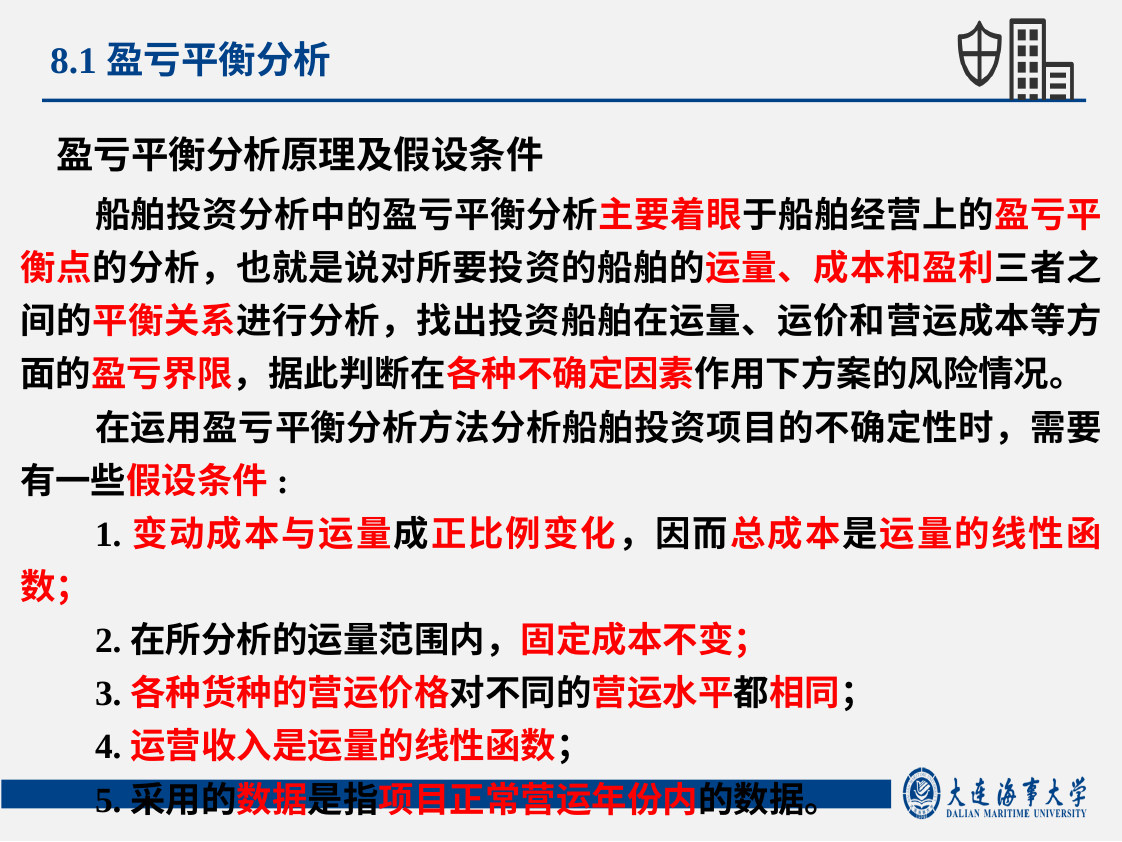

8.1盈亏平衡分析
盈亏平衡分析原理及假设条件
船舶投资分析中的盈亏平衡分析主要着眼于船舶经营上的盈亏平衡点的分析，也就是说对所要投资的船舶的运量、成本和盈利三者之间的平衡关系进行分析，找出投资船舶在运量、运价和营运成本等方面的盈亏界限，据此判断在各种不确定因素作用下方案的风险情况。
在运用盈亏平衡分析方法分析船舶投资项目的不确定性时，需要有一些假设条件:
1.变动成本与运量成正比例变化，因而总成本是运量的线性函数；
2.在所分析的运量范围内，固定成本不变；
3.各种货种的营运价格对不同的营运水平都相同；
4.运营收入是运量的线性函数；
5.采用的数据是指项目正常营运年份内的数据。